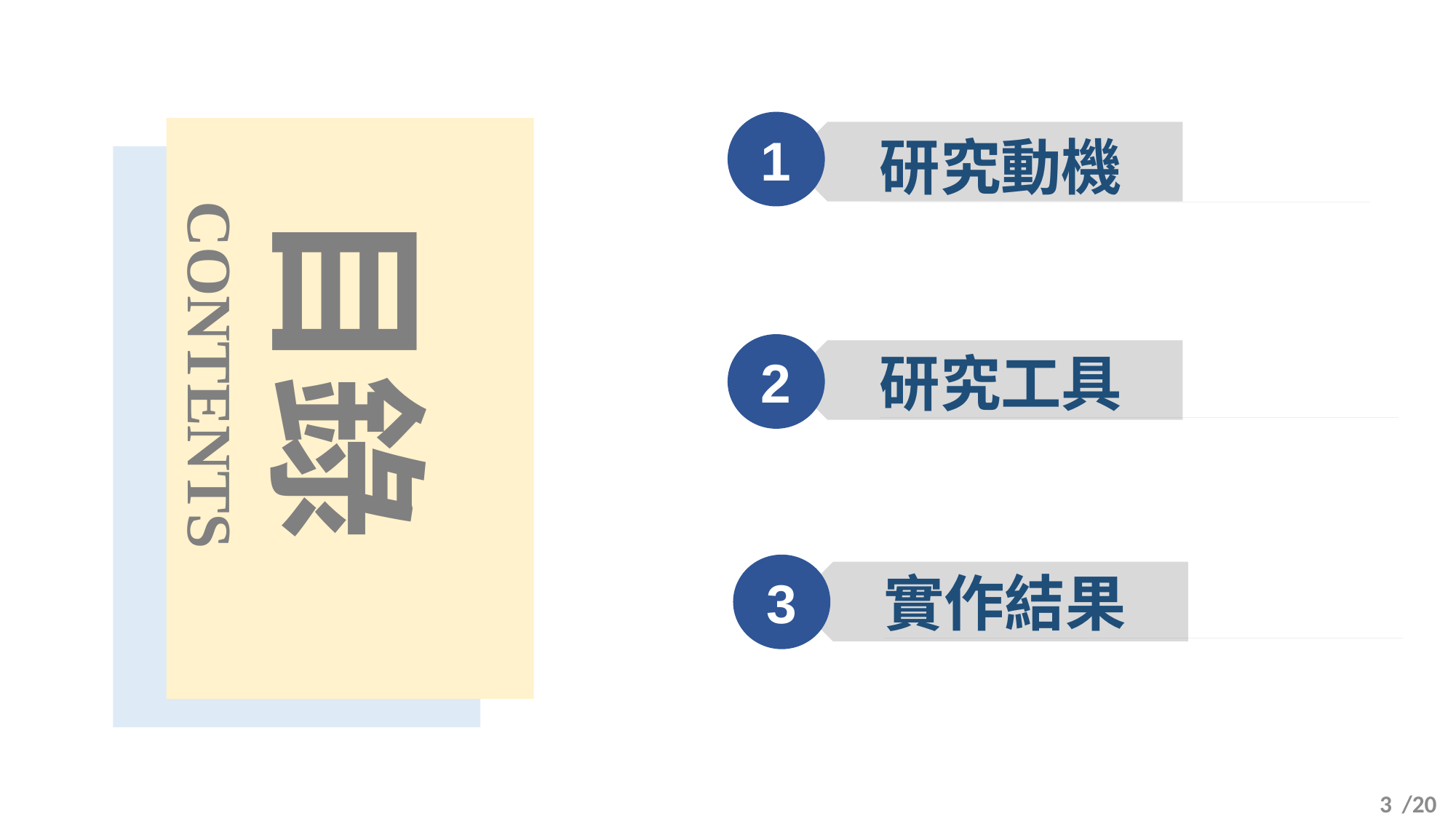

研究動機
1

目錄

研究工具
2
CONTENTS

實作結果
3
3
/20